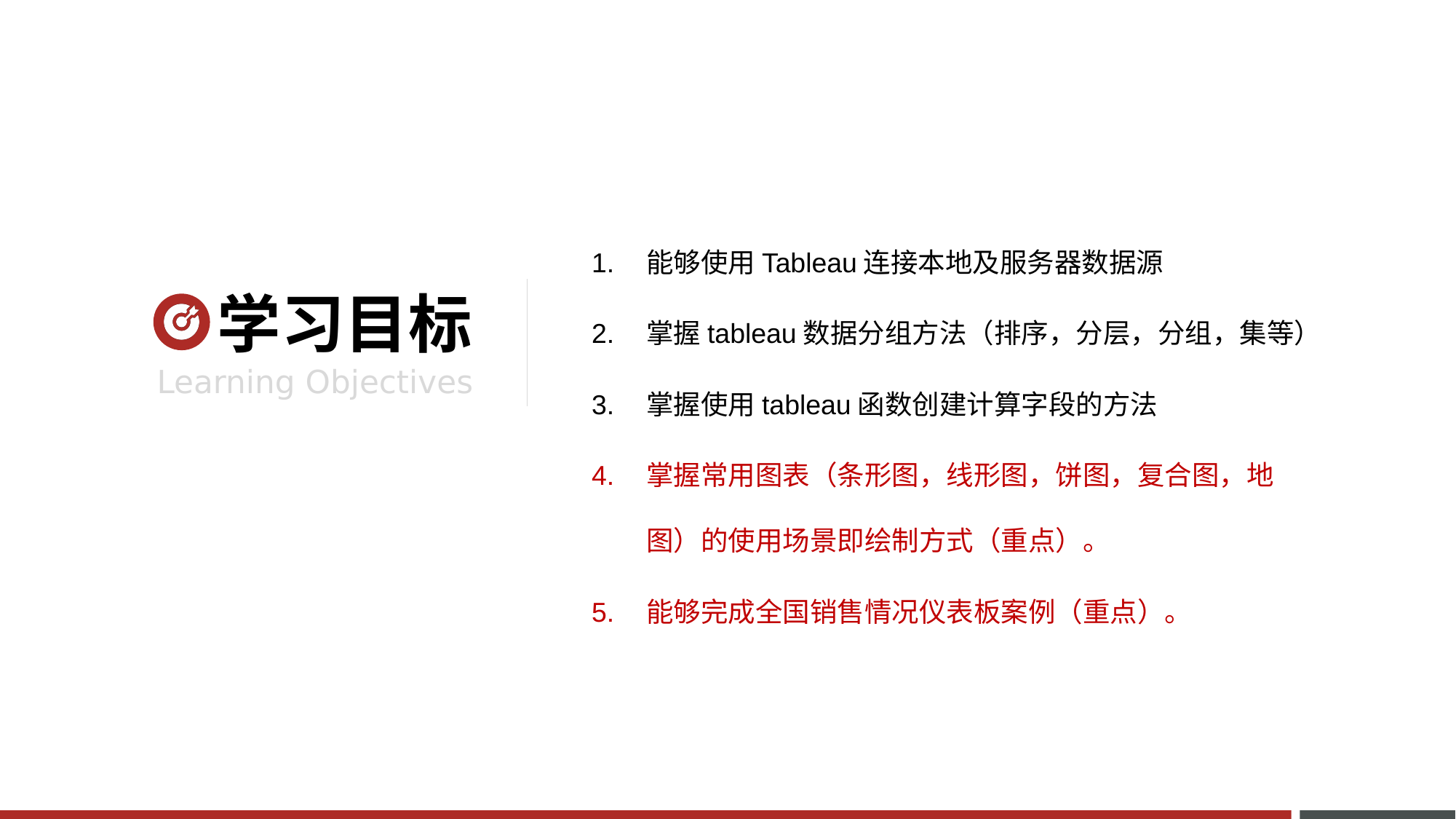

能够使用Tableau连接本地及服务器数据源
掌握tableau数据分组方法（排序，分层，分组，集等）
掌握使用tableau函数创建计算字段的方法
掌握常用图表（条形图，线形图，饼图，复合图，地图）的使用场景即绘制方式（重点）。
能够完成全国销售情况仪表板案例（重点）。